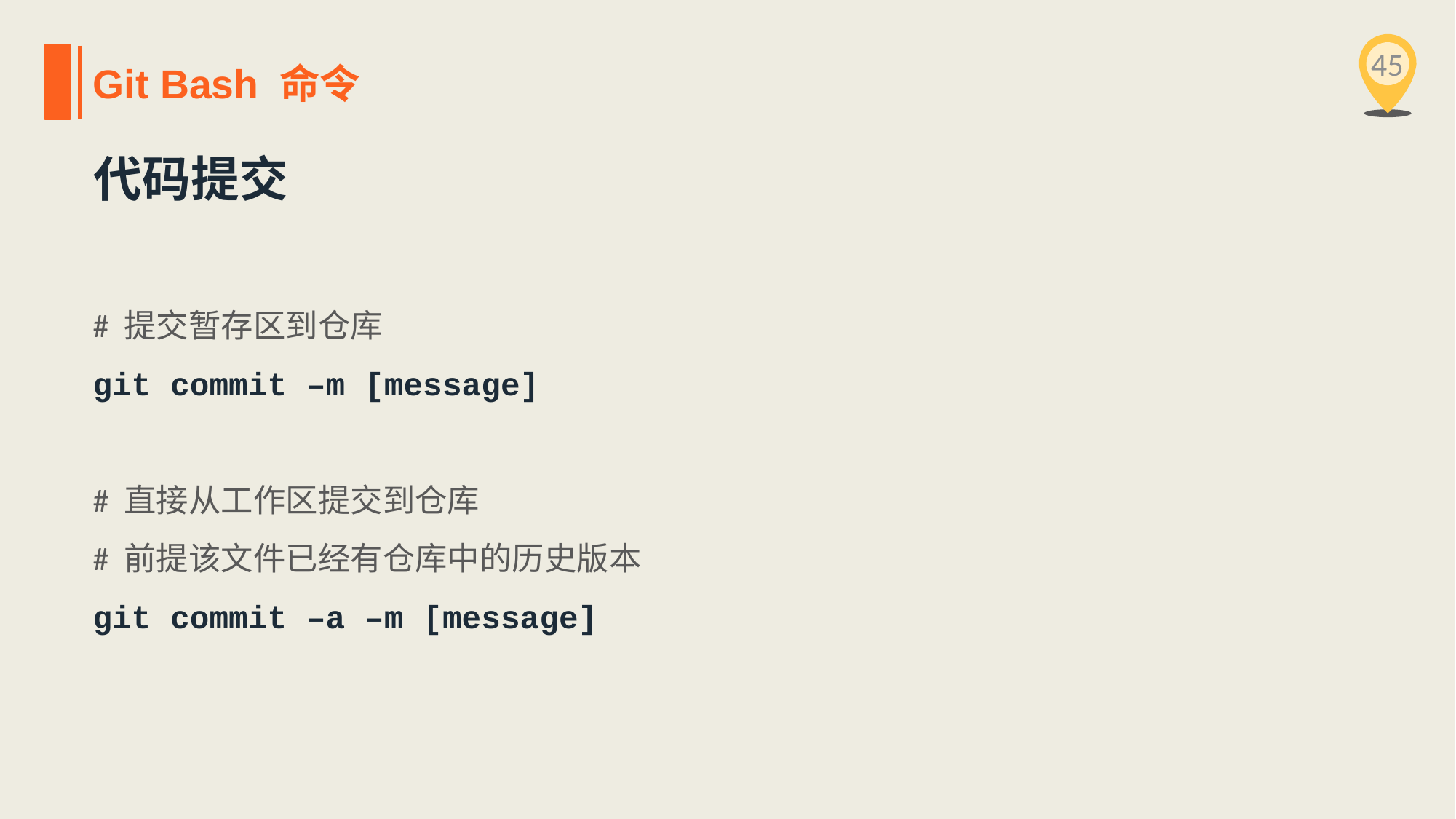

45

Git Bash 命令
代码提交
# 提交暂存区到仓库
git commit –m [message]

# 直接从工作区提交到仓库
# 前提该文件已经有仓库中的历史版本
git commit –a –m [message]